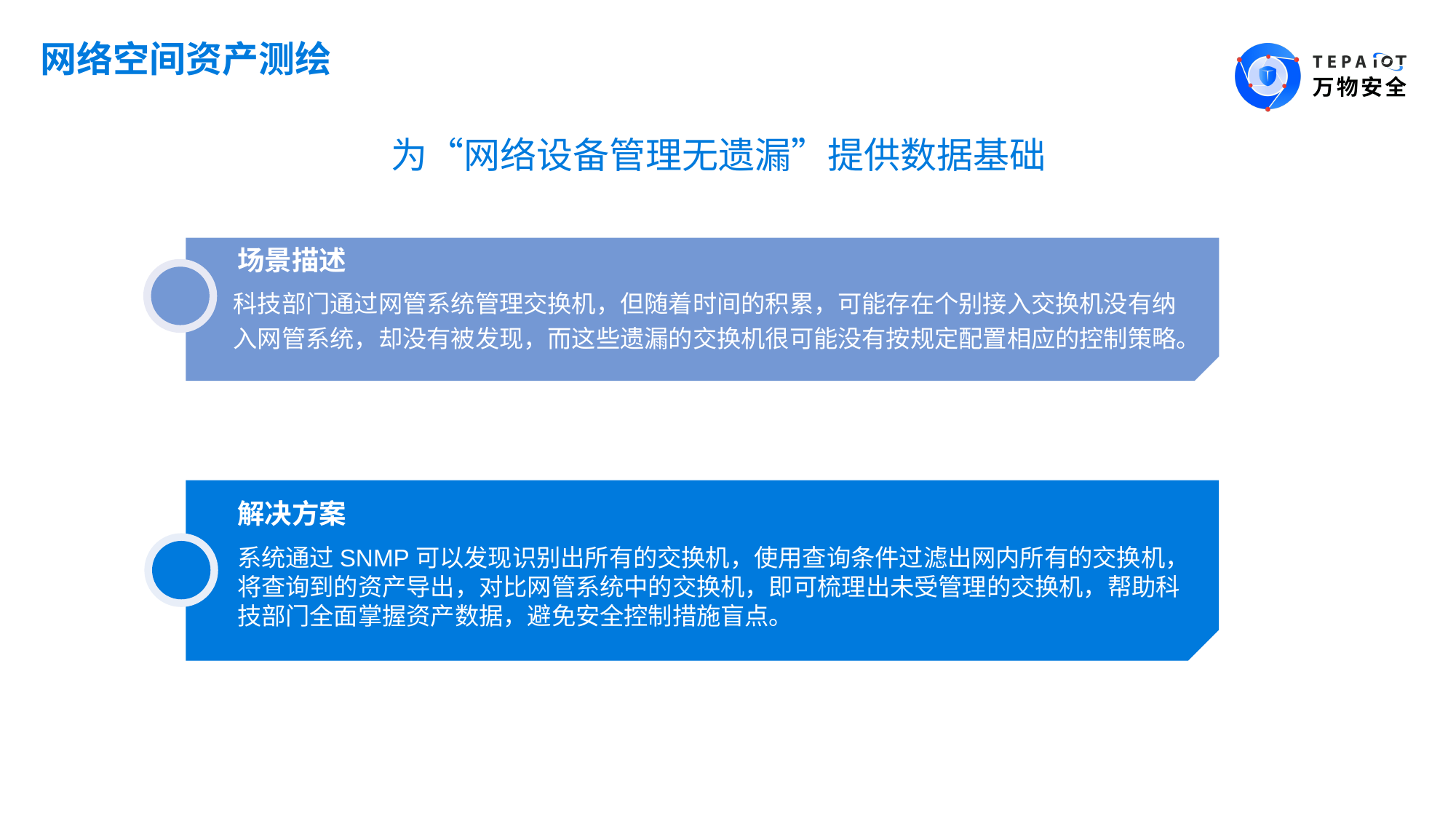

网络空间资产测绘
为“网络设备管理无遗漏”提供数据基础

场景描述

科技部门通过网管系统管理交换机，但随着时间的积累，可能存在个别接入交换机没有纳入网管系统，却没有被发现，而这些遗漏的交换机很可能没有按规定配置相应的控制策略。

解决方案

系统通过SNMP可以发现识别出所有的交换机，使用查询条件过滤出网内所有的交换机，将查询到的资产导出，对比网管系统中的交换机，即可梳理出未受管理的交换机，帮助科技部门全面掌握资产数据，避免安全控制措施盲点。